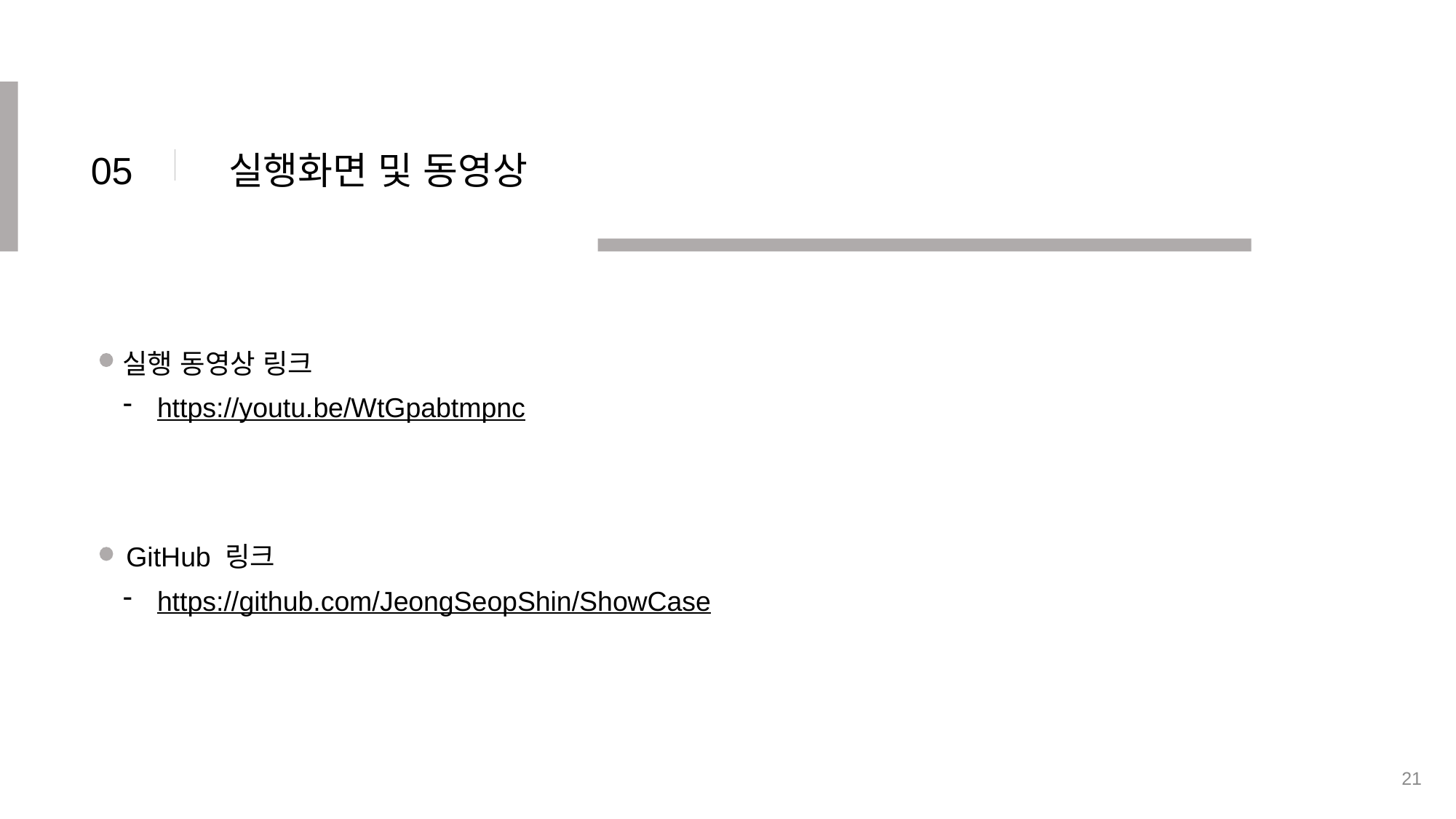

05
실행화면 및 동영상

실행 동영상 링크

https://youtu.be/WtGpabtmpnc
GitHub 링크

https://github.com/JeongSeopShin/ShowCase
21